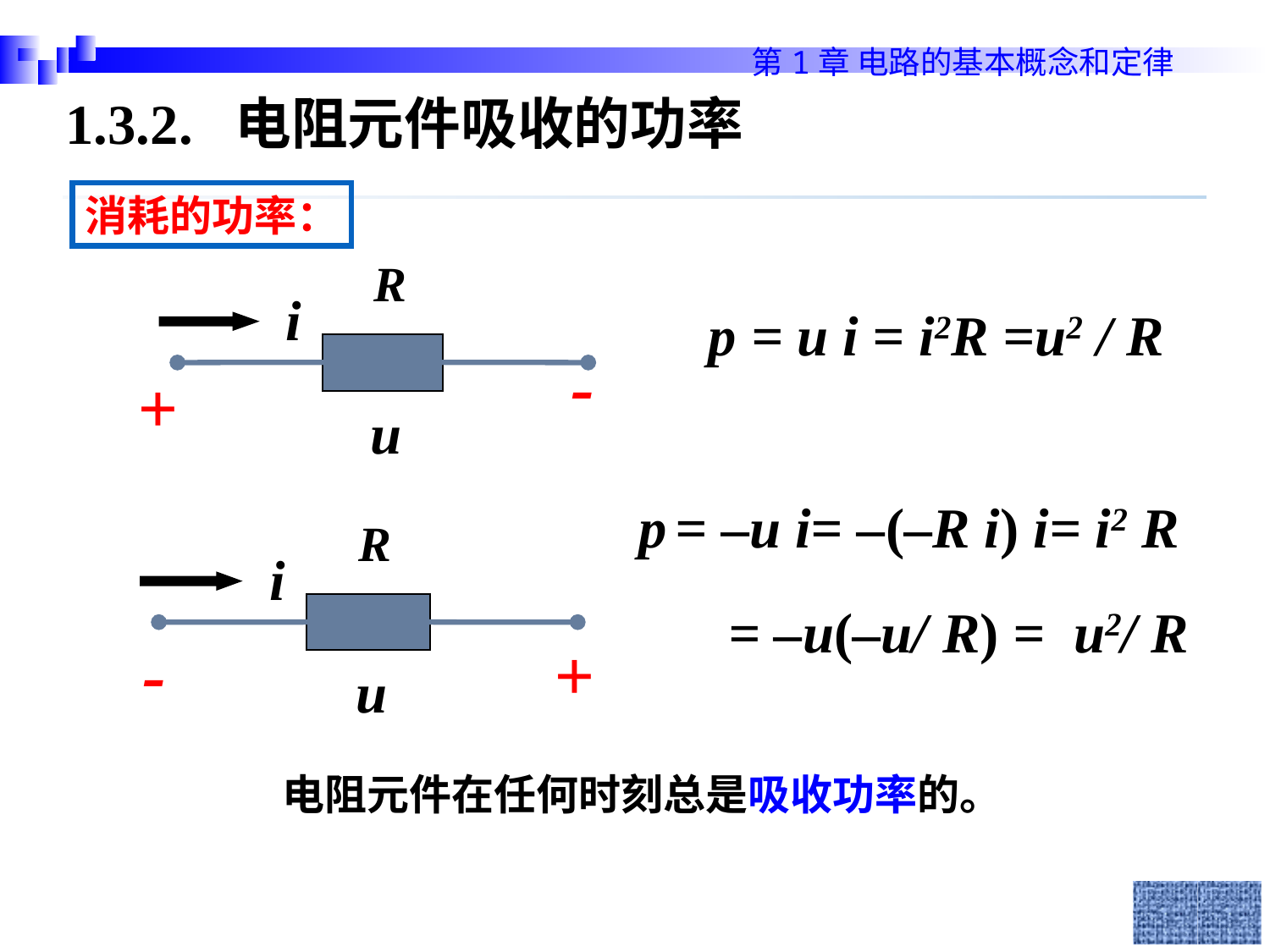

1.3.2.  电阻元件吸收的功率
消耗的功率：
R

i

-
+
u
p = u i = i2R =u2 / R
p = –u i= –(–R i) i= i2 R
      = –u(–u/ R) =  u2/ R
R

i

+
-
u
电阻元件在任何时刻总是吸收功率的。